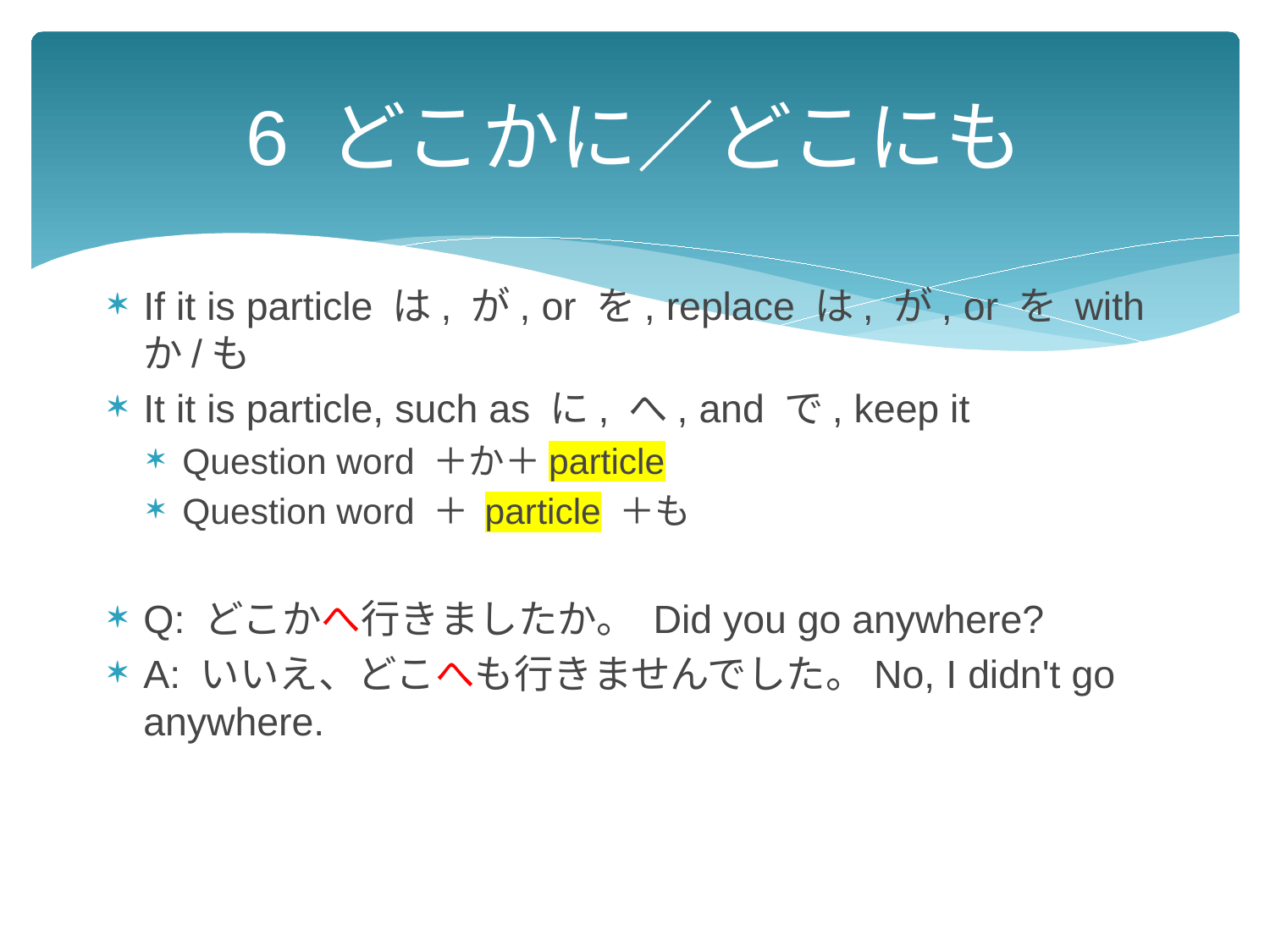

# 6 どこかに／どこにも
If it is particle は, が, or を, replace は, が, or を with か/も
It it is particle, such as に, へ, and で, keep it
Question word ＋か＋particle
Question word ＋ particle ＋も

Q: どこかへ行きましたか。 Did you go anywhere?
A: いいえ、どこへも行きませんでした。No, I didn't go anywhere.